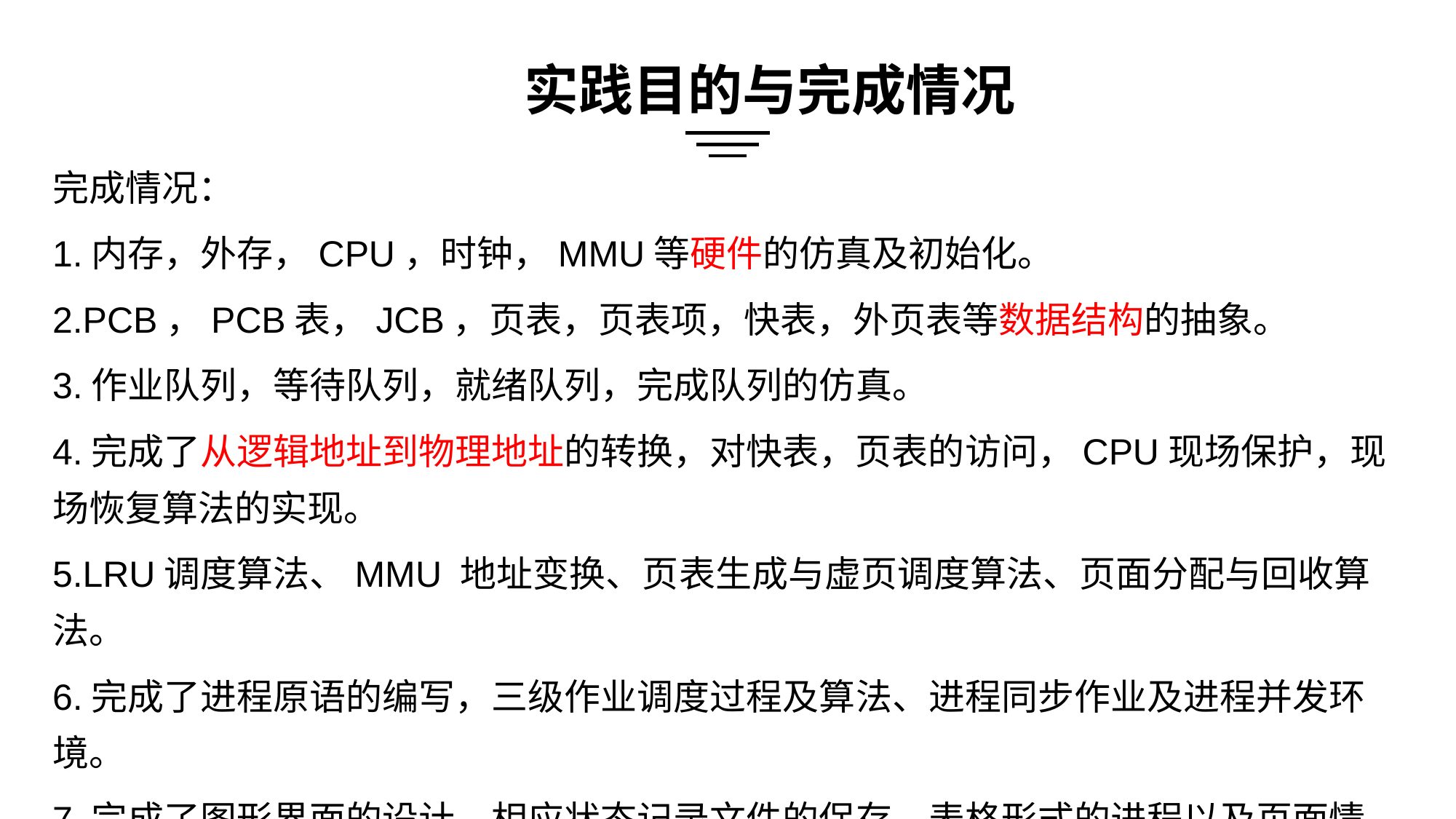

实践目的与完成情况
完成情况：
1.内存，外存，CPU，时钟，MMU等硬件的仿真及初始化。
2.PCB，PCB表，JCB，页表，页表项，快表，外页表等数据结构的抽象。
3.作业队列，等待队列，就绪队列，完成队列的仿真。
4.完成了从逻辑地址到物理地址的转换，对快表，页表的访问，CPU现场保护，现场恢复算法的实现。
5.LRU调度算法、MMU 地址变换、页表生成与虚页调度算法、页面分配与回收算法。
6.完成了进程原语的编写，三级作业调度过程及算法、进程同步作业及进程并发环境。
7.完成了图形界面的设计，相应状态记录文件的保存，表格形式的进程以及页面情况的表达和显示。